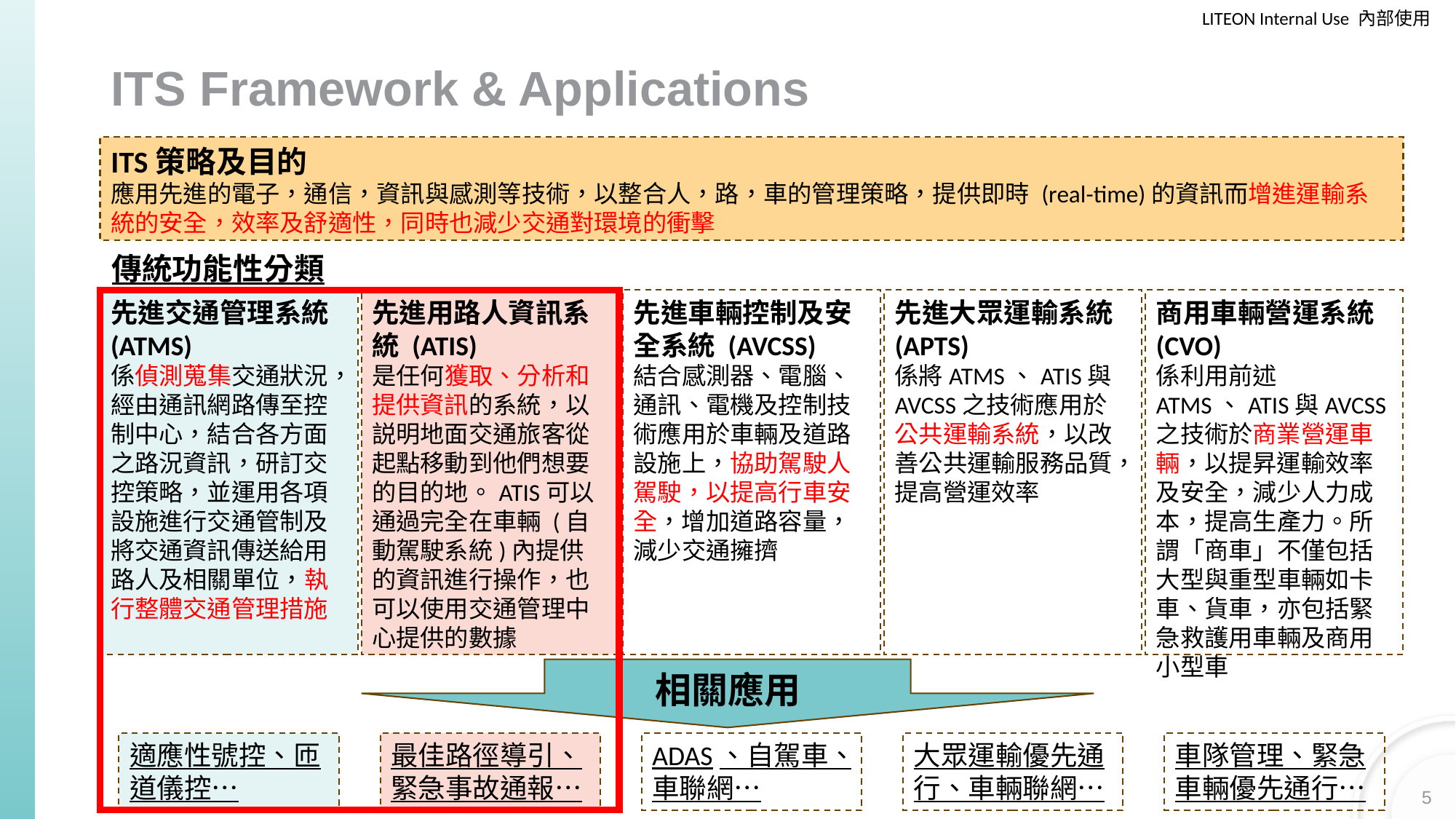

# ITS Framework & Applications
ITS策略及目的
應用先進的電子，通信，資訊與感測等技術，以整合人，路，車的管理策略，提供即時 (real-time)的資訊而增進運輸系統的安全，效率及舒適性，同時也減少交通對環境的衝擊
傳統功能性分類

先進交通管理系統 (ATMS)
係偵測蒐集交通狀況，經由通訊網路傳至控制中心，結合各方面之路況資訊，研訂交控策略，並運用各項設施進行交通管制及將交通資訊傳送給用路人及相關單位，執行整體交通管理措施
先進用路人資訊系統 (ATIS)
是任何獲取、分析和提供資訊的系統，以説明地面交通旅客從起點移動到他們想要的目的地。ATIS可以通過完全在車輛 (自動駕駛系統)內提供的資訊進行操作，也可以使用交通管理中心提供的數據
先進車輛控制及安全系統 (AVCSS)
結合感測器、電腦、通訊、電機及控制技術應用於車輛及道路設施上，協助駕駛人駕駛，以提高行車安全，增加道路容量，減少交通擁擠
先進大眾運輸系統 (APTS)
係將ATMS、ATIS與AVCSS之技術應用於公共運輸系統，以改善公共運輸服務品質，提高營運效率
商用車輛營運系統 (CVO)
係利用前述ATMS、ATIS與AVCSS之技術於商業營運車輛，以提昇運輸效率及安全，減少人力成本，提高生產力。所謂「商車」不僅包括大型與重型車輛如卡車、貨車，亦包括緊急救護用車輛及商用小型車

相關應用
適應性號控、匝道儀控…
最佳路徑導引、緊急事故通報…
ADAS、自駕車、車聯網…
大眾運輸優先通行、車輛聯網…
車隊管理、緊急車輛優先通行…
5